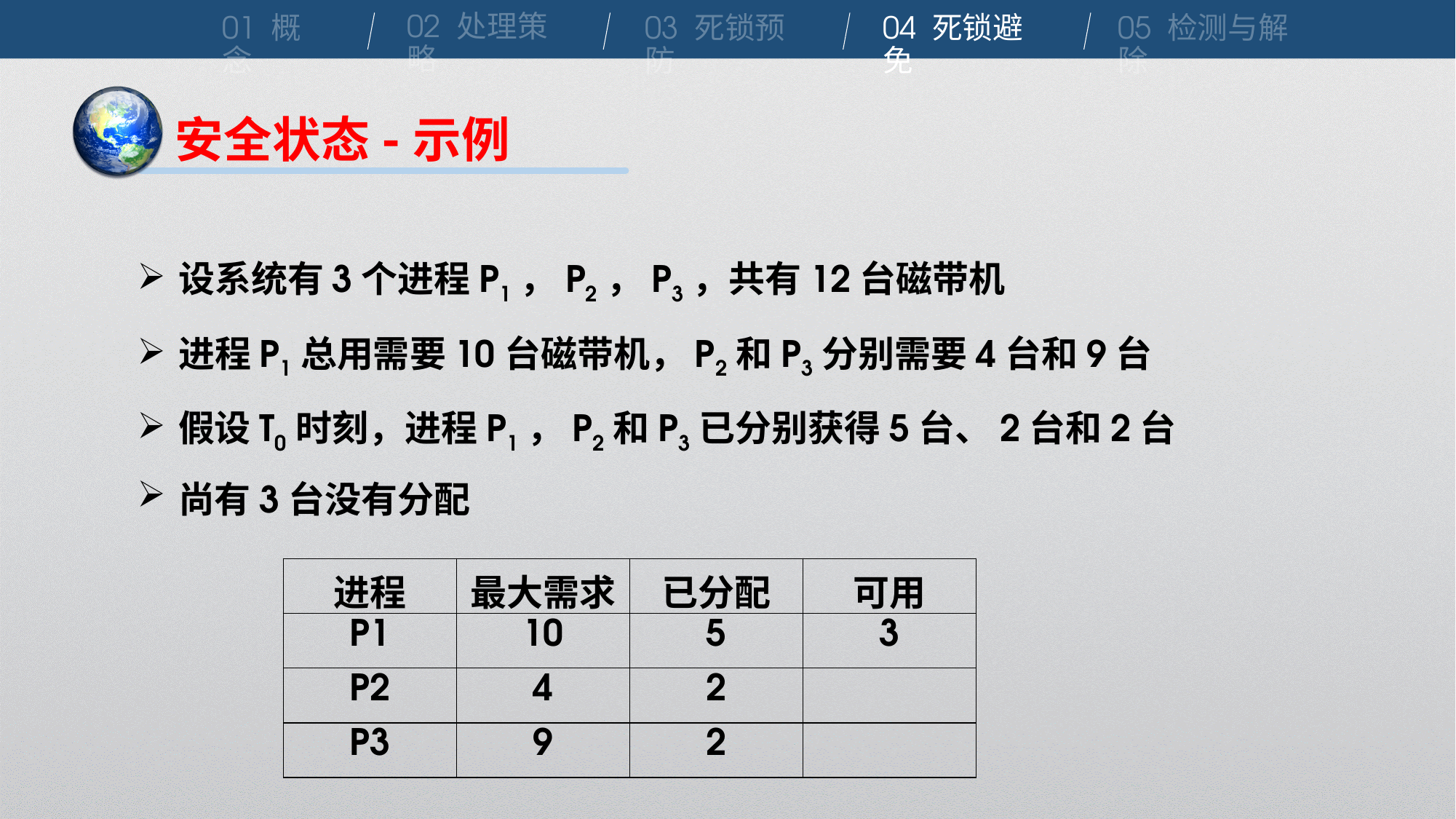

02 处理策略
01 概念
04 死锁避免
03 死锁预防
05 检测与解除
安全状态-示例
设系统有3个进程P1，P2，P3，共有12台磁带机
进程P1总用需要10台磁带机，P2和P3分别需要4台和9台
假设T0时刻，进程P1，P2和P3已分别获得5台、2台和2台
尚有3台没有分配
| 进程 | 最大需求 | 已分配 | 可用 |
| --- | --- | --- | --- |
| P1 | 10 | 5 | 3 |
| P2 | 4 | 2 |  |
| P3 | 9 | 2 |  |